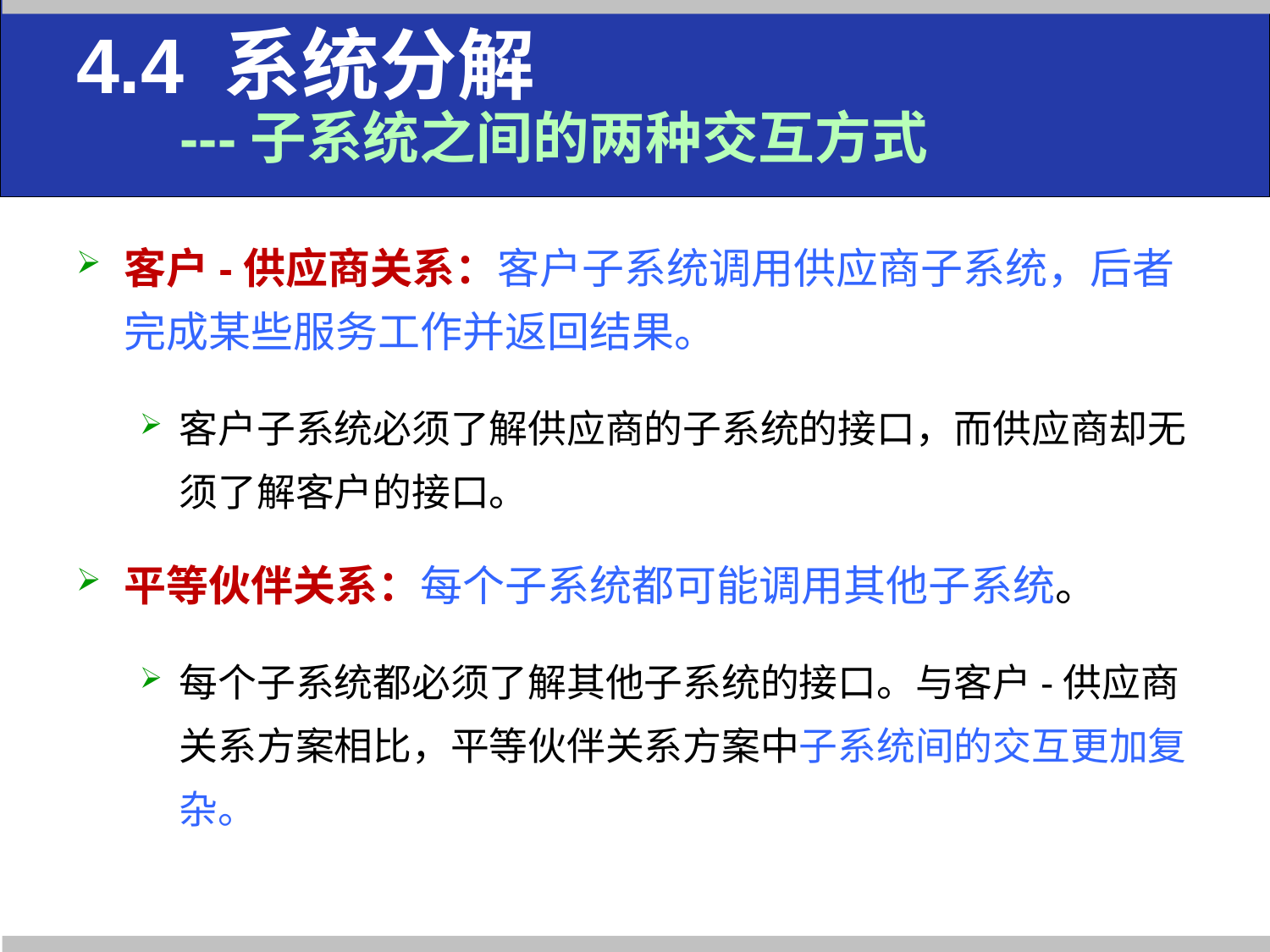

# 4.4 系统分解 ---子系统之间的两种交互方式
客户-供应商关系：客户子系统调用供应商子系统，后者完成某些服务工作并返回结果。
客户子系统必须了解供应商的子系统的接口，而供应商却无须了解客户的接口。
平等伙伴关系：每个子系统都可能调用其他子系统。
每个子系统都必须了解其他子系统的接口。与客户-供应商关系方案相比，平等伙伴关系方案中子系统间的交互更加复杂。
580